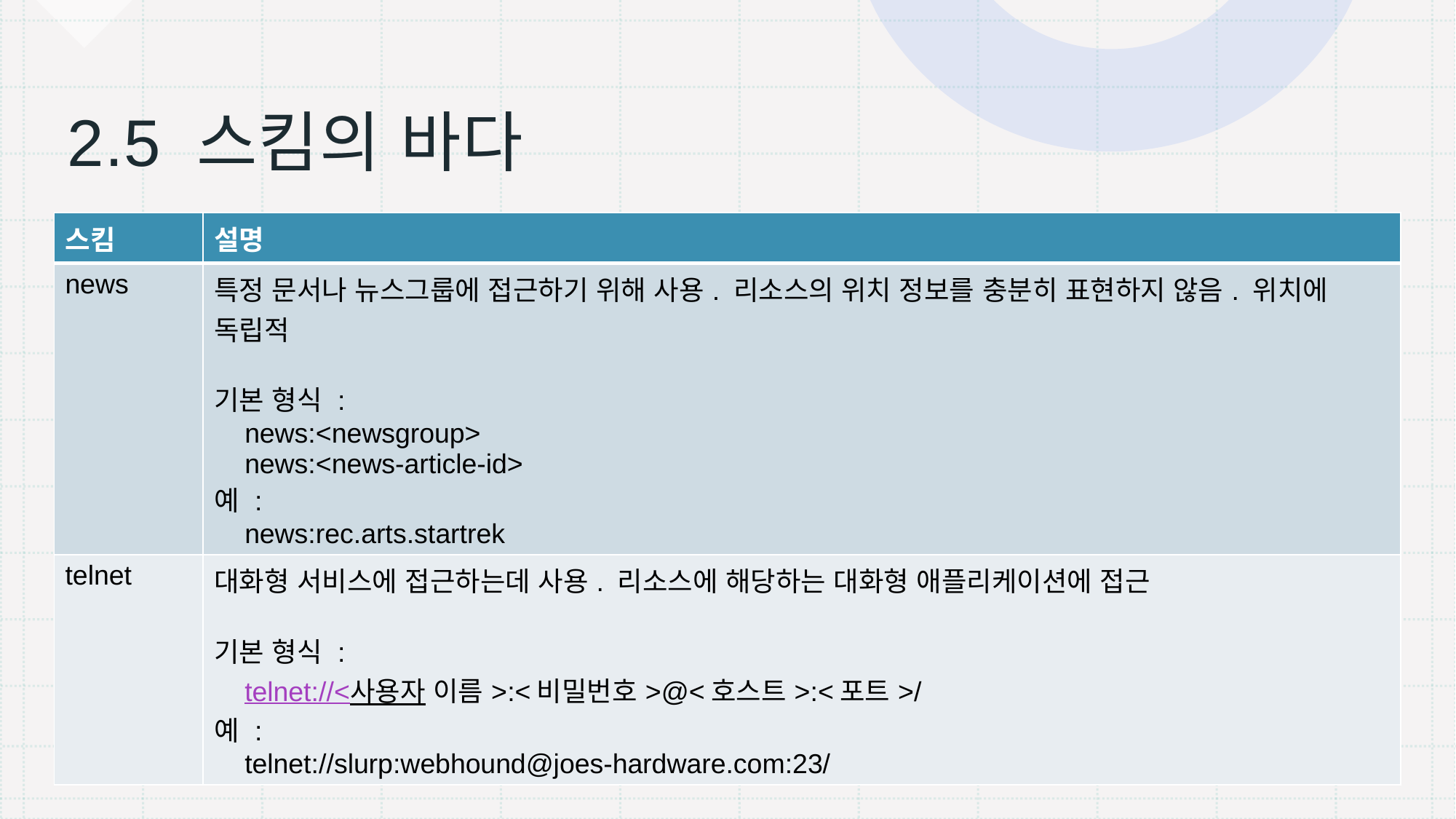

# 2.5 스킴의 바다
| 스킴 | 설명 |
| --- | --- |
| news | 특정 문서나 뉴스그룹에 접근하기 위해 사용. 리소스의 위치 정보를 충분히 표현하지 않음. 위치에 독립적 기본 형식 : news:<newsgroup> news:<news-article-id> 예 : news:rec.arts.startrek |
| telnet | 대화형 서비스에 접근하는데 사용. 리소스에 해당하는 대화형 애플리케이션에 접근 기본 형식 : telnet://<사용자 이름>:<비밀번호>@<호스트>:<포트>/ 예 : telnet://slurp:webhound@joes-hardware.com:23/ |